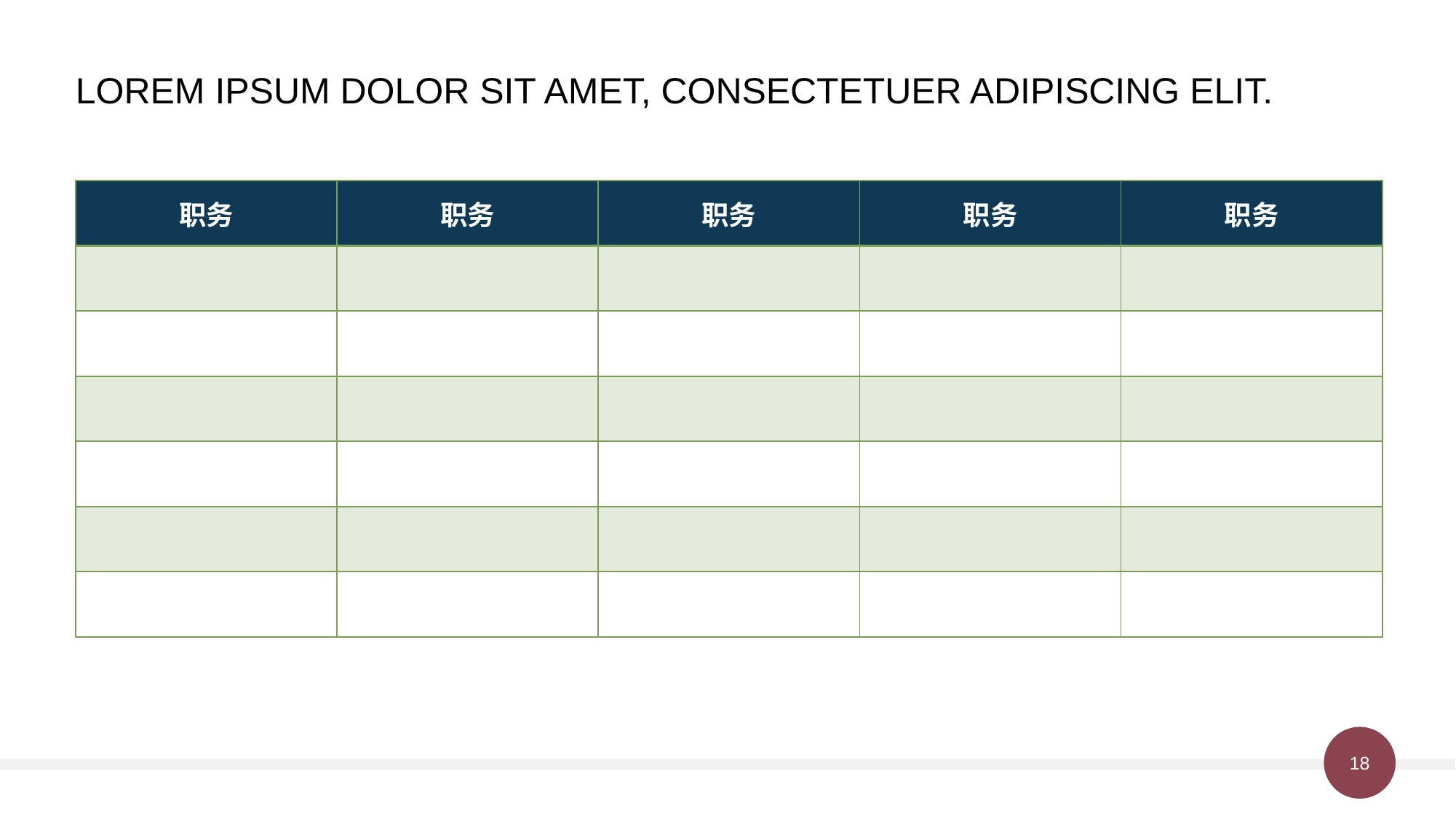

# LOREM IPSUM DOLOR SIT AMET, CONSECTETUER ADIPISCING ELIT.
| 职务 | 职务 | 职务 | 职务 | 职务 |
| --- | --- | --- | --- | --- |
|  |  |  |  |  |
|  |  |  |  |  |
|  |  |  |  |  |
|  |  |  |  |  |
|  |  |  |  |  |
|  |  |  |  |  |